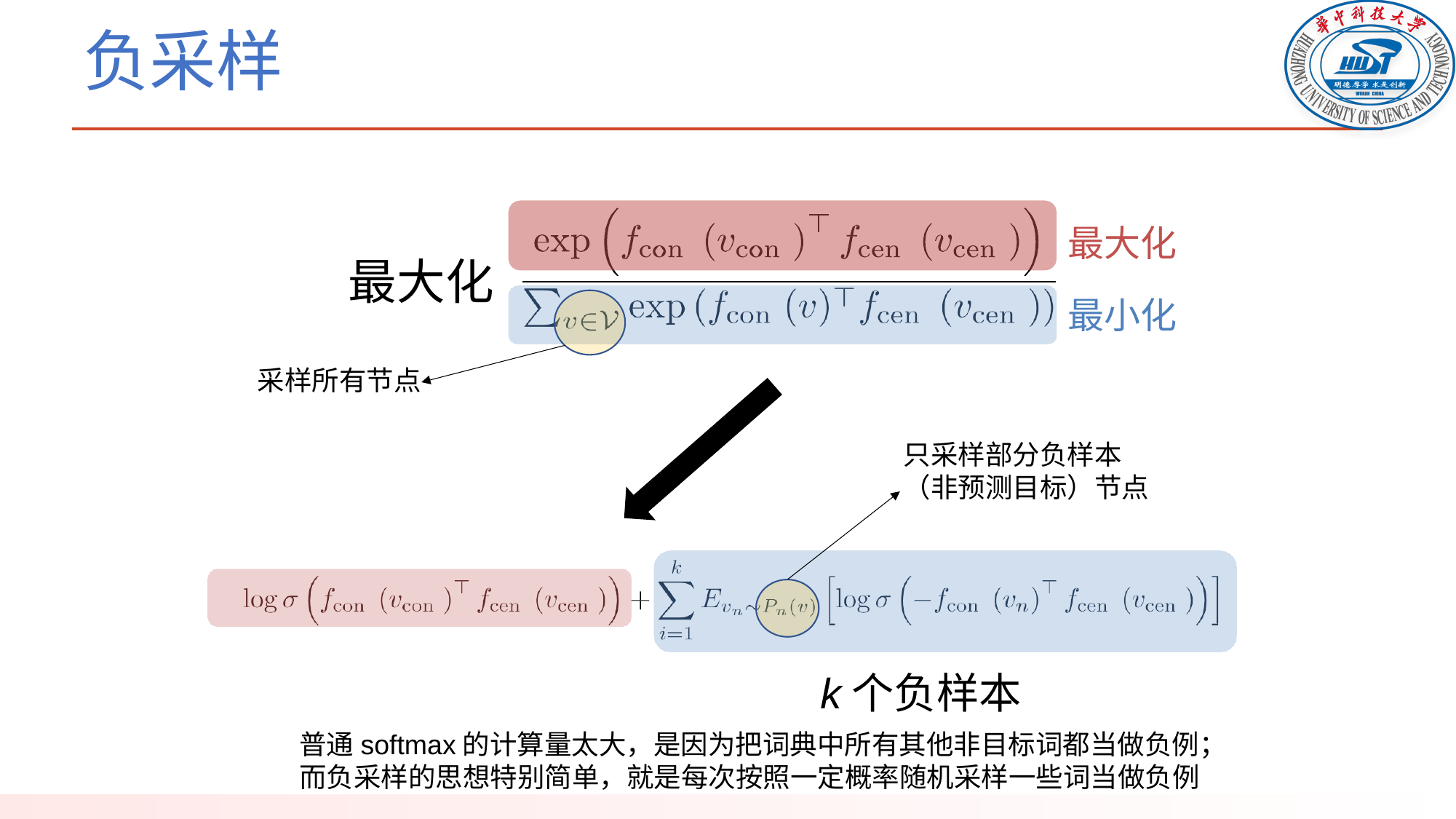

# 负采样

最大化

最大化

最小化
采样所有节点

只采样部分负样本（非预测目标）节点

k个负样本
普通softmax的计算量太大，是因为把词典中所有其他非目标词都当做负例；
而负采样的思想特别简单，就是每次按照一定概率随机采样一些词当做负例